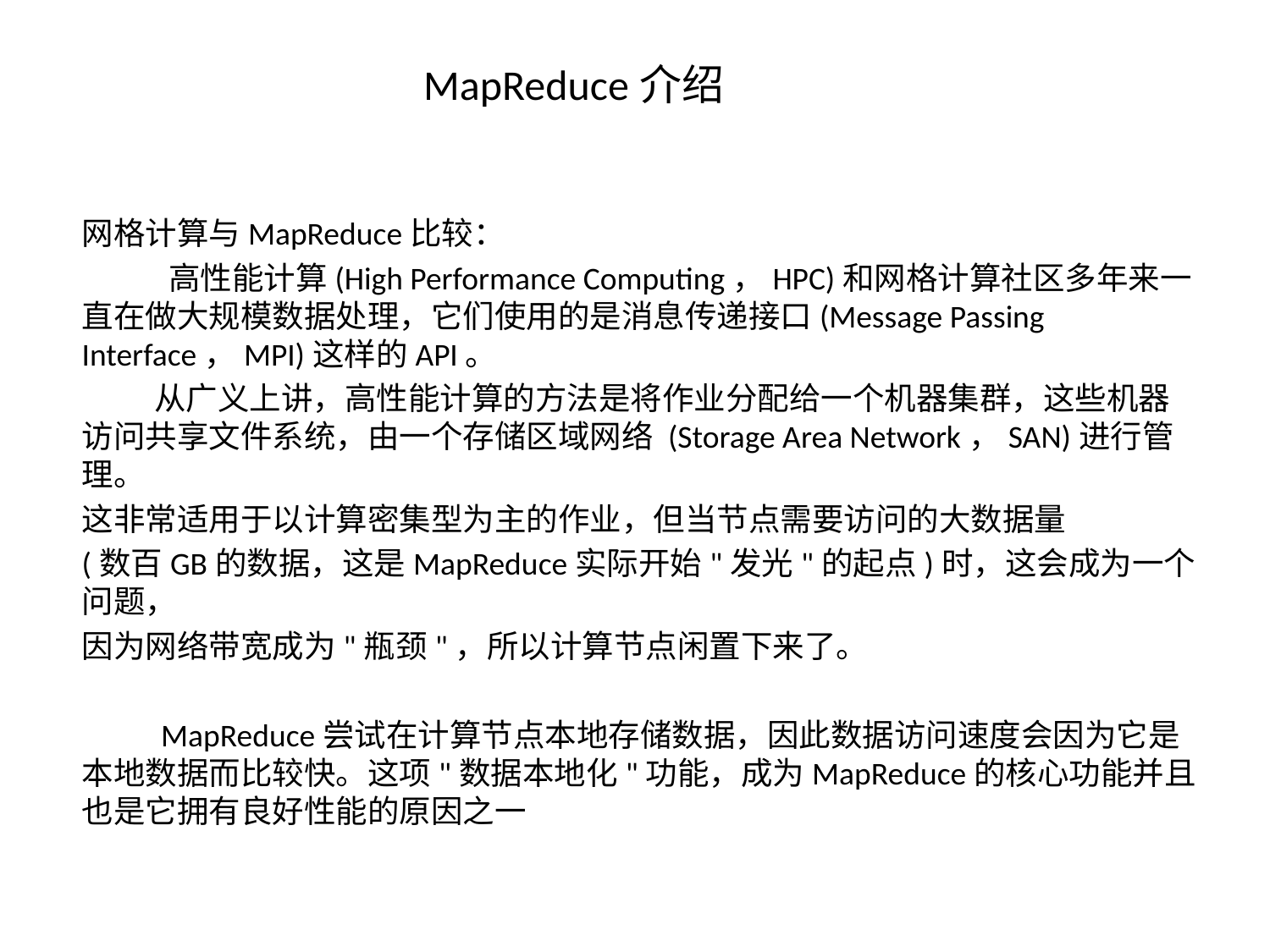

MapReduce介绍

网格计算与MapReduce比较：
           高性能计算(High Performance Computing，HPC)和网格计算社区多年来一直在做大规模数据处理，它们使用的是消息传递接口(Message Passing Interface，MPI)这样的API。
         从广义上讲，高性能计算的方法是将作业分配给一个机器集群，这些机器访问共享文件系统，由一个存储区域网络 (Storage Area Network，SAN)进行管理。
这非常适用于以计算密集型为主的作业，但当节点需要访问的大数据量
(数百GB的数据，这是MapReduce实际开始"发光"的起点)时，这会成为一个问题，
因为网络带宽成为"瓶颈"，所以计算节点闲置下来了。

           MapReduce尝试在计算节点本地存储数据，因此数据访问速度会因为它是本地数据而比较快。这项"数据本地化"功能，成为MapReduce的核心功能并且也是它拥有良好性能的原因之一